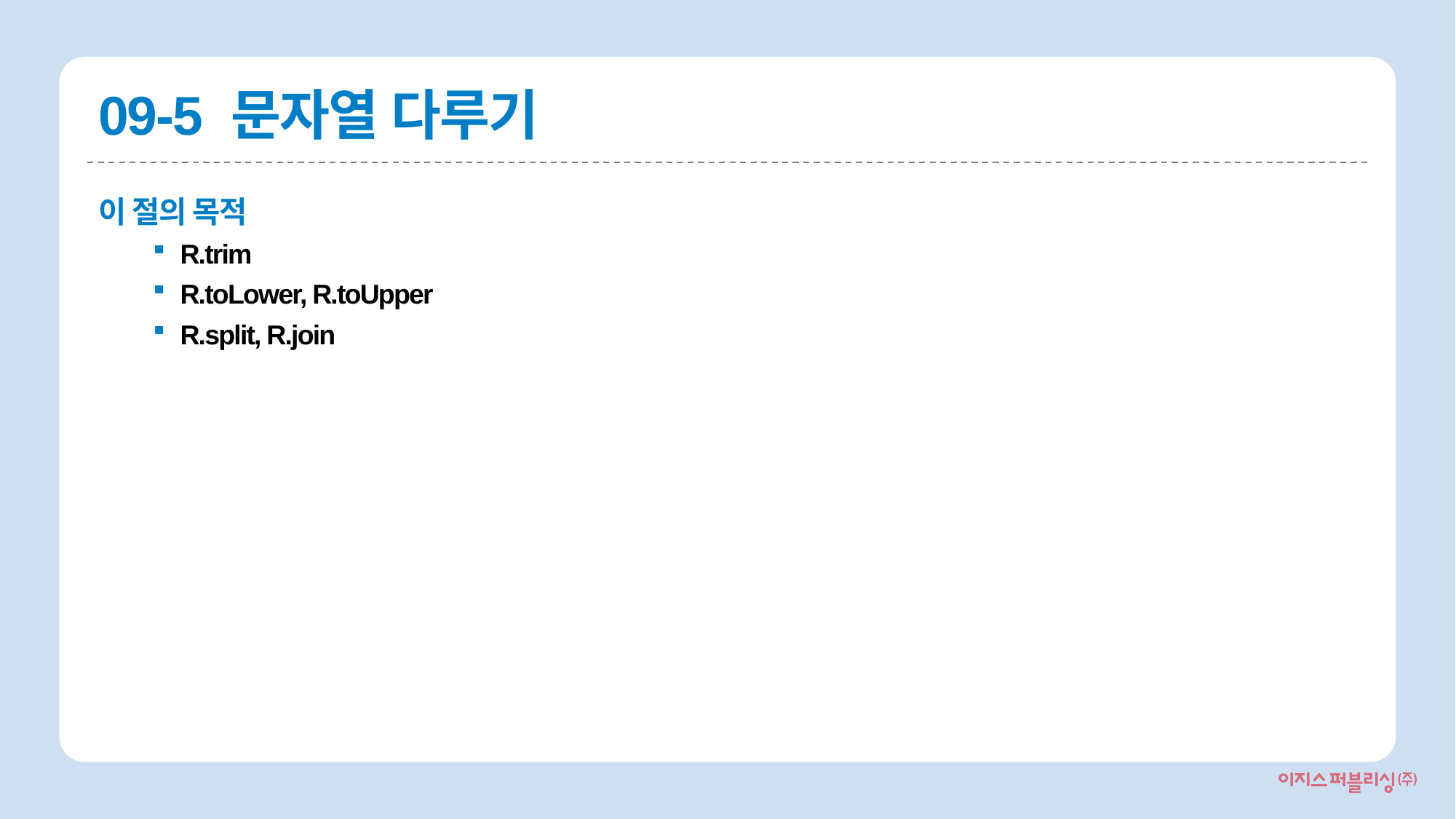

# 09-5 문자열 다루기
이 절의 목적
R.trim
R.toLower, R.toUpper
R.split, R.join